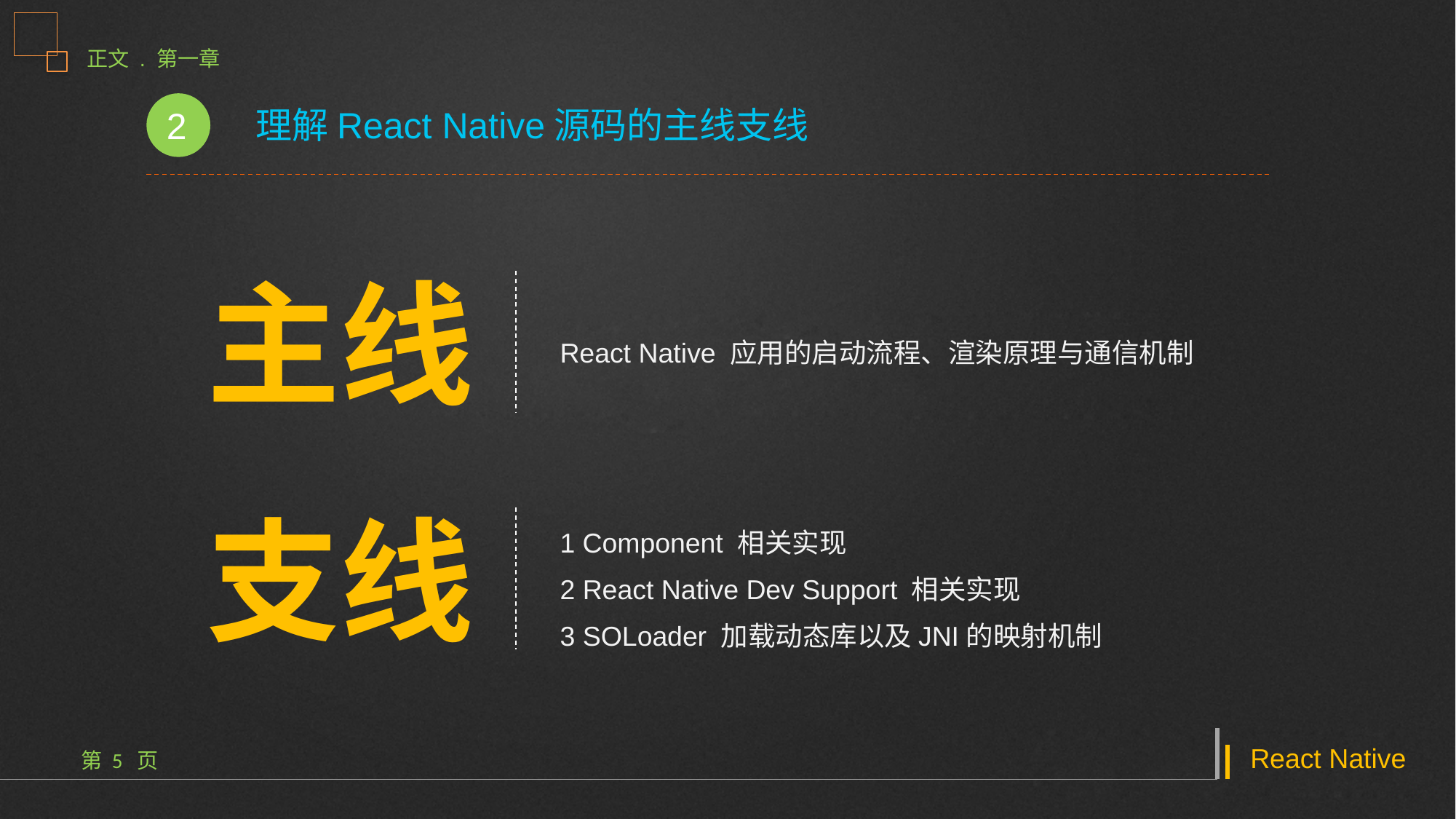

2
理解React Native源码的主线支线
主线

React Native 应用的启动流程、渲染原理与通信机制
支线
1 Component 相关实现
2 React Native Dev Support 相关实现
3 SOLoader 加载动态库以及JNI的映射机制